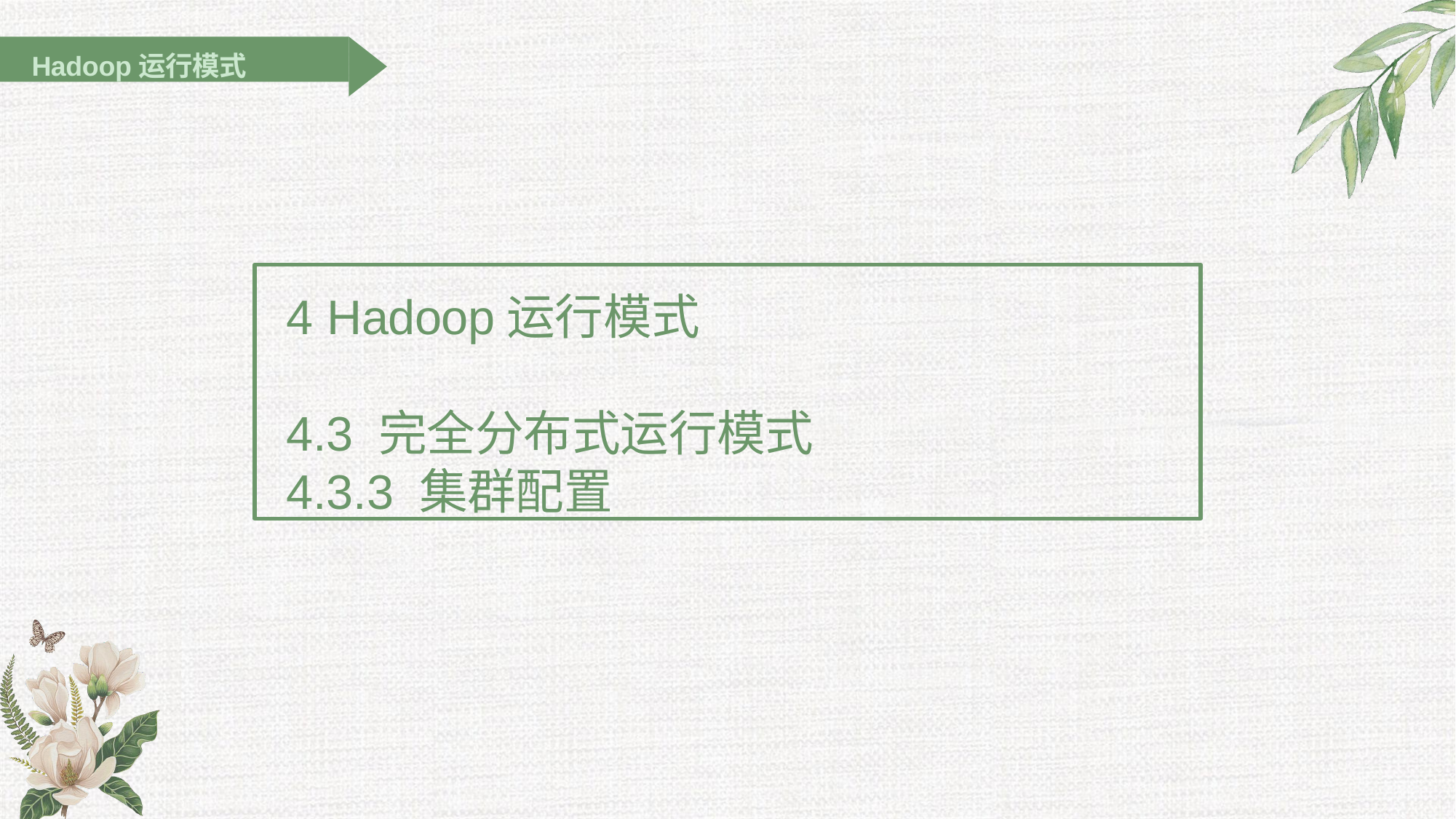

Hadoop运行模式
4 Hadoop运行模式
4.3 完全分布式运行模式
4.3.3 集群配置